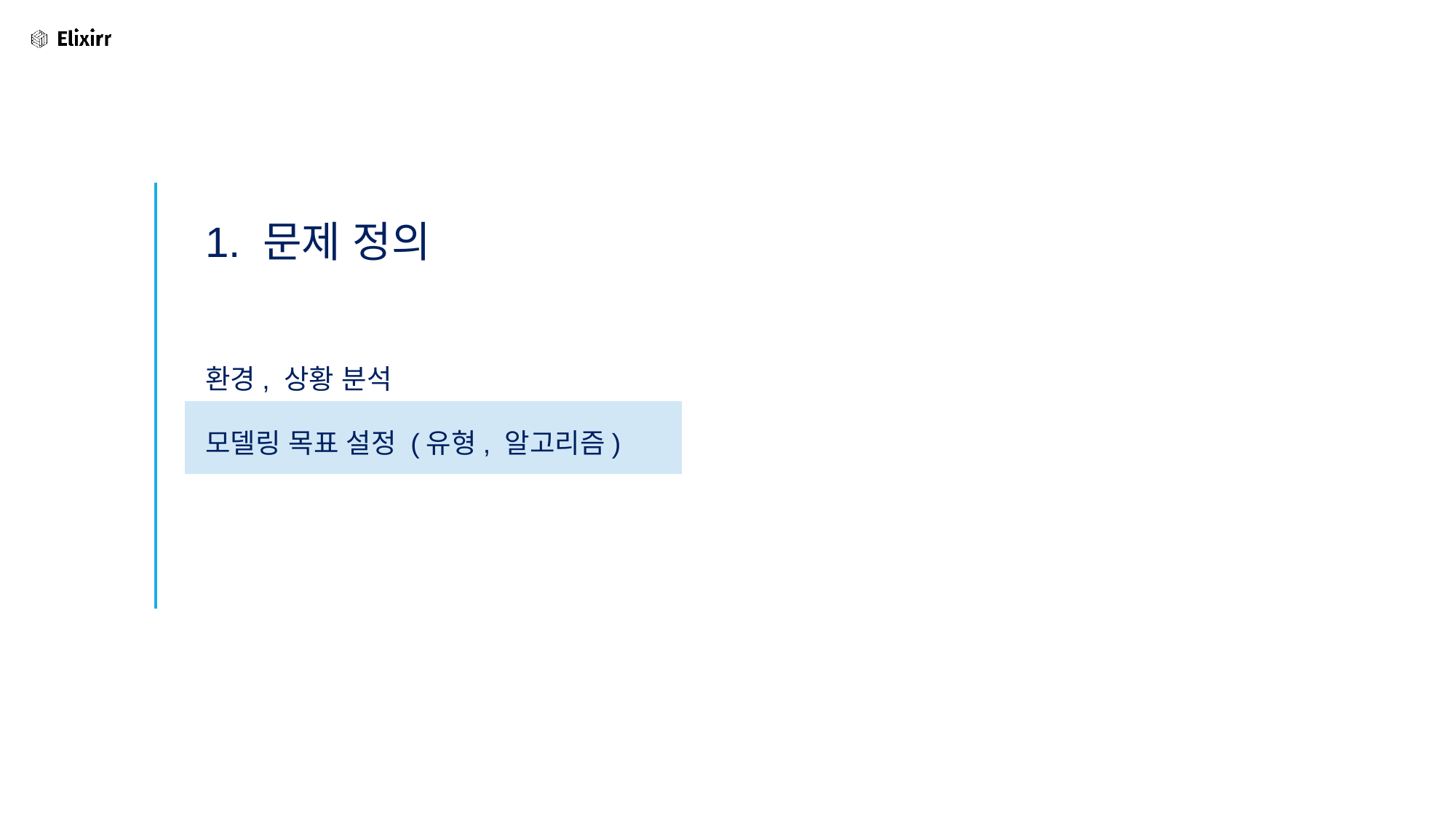

# 1. 문제 정의
환경, 상황 분석
모델링 목표 설정 (유형, 알고리즘)